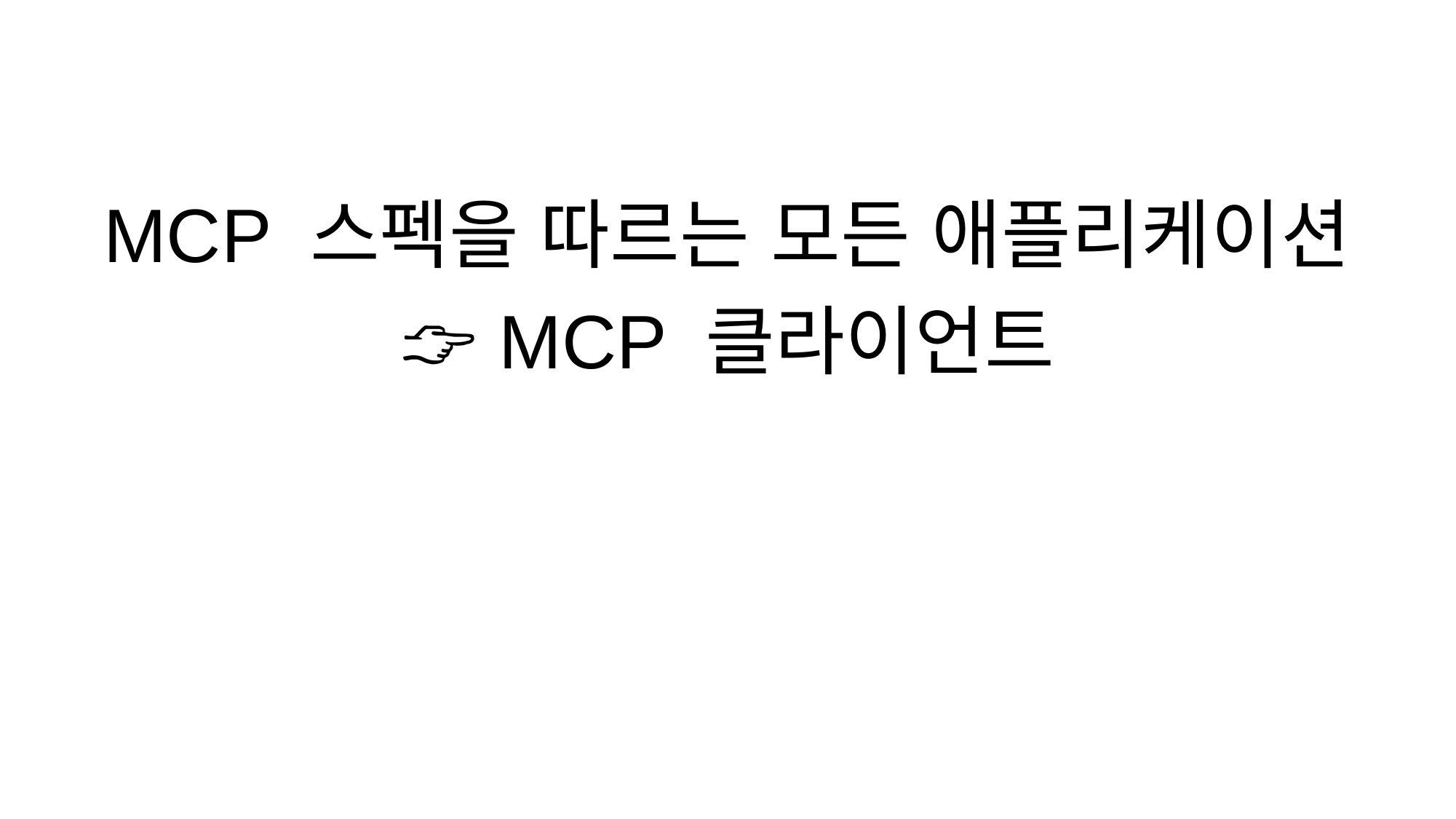

MCP 스펙을 따르는 모든 애플리케이션
👉 MCP 클라이언트